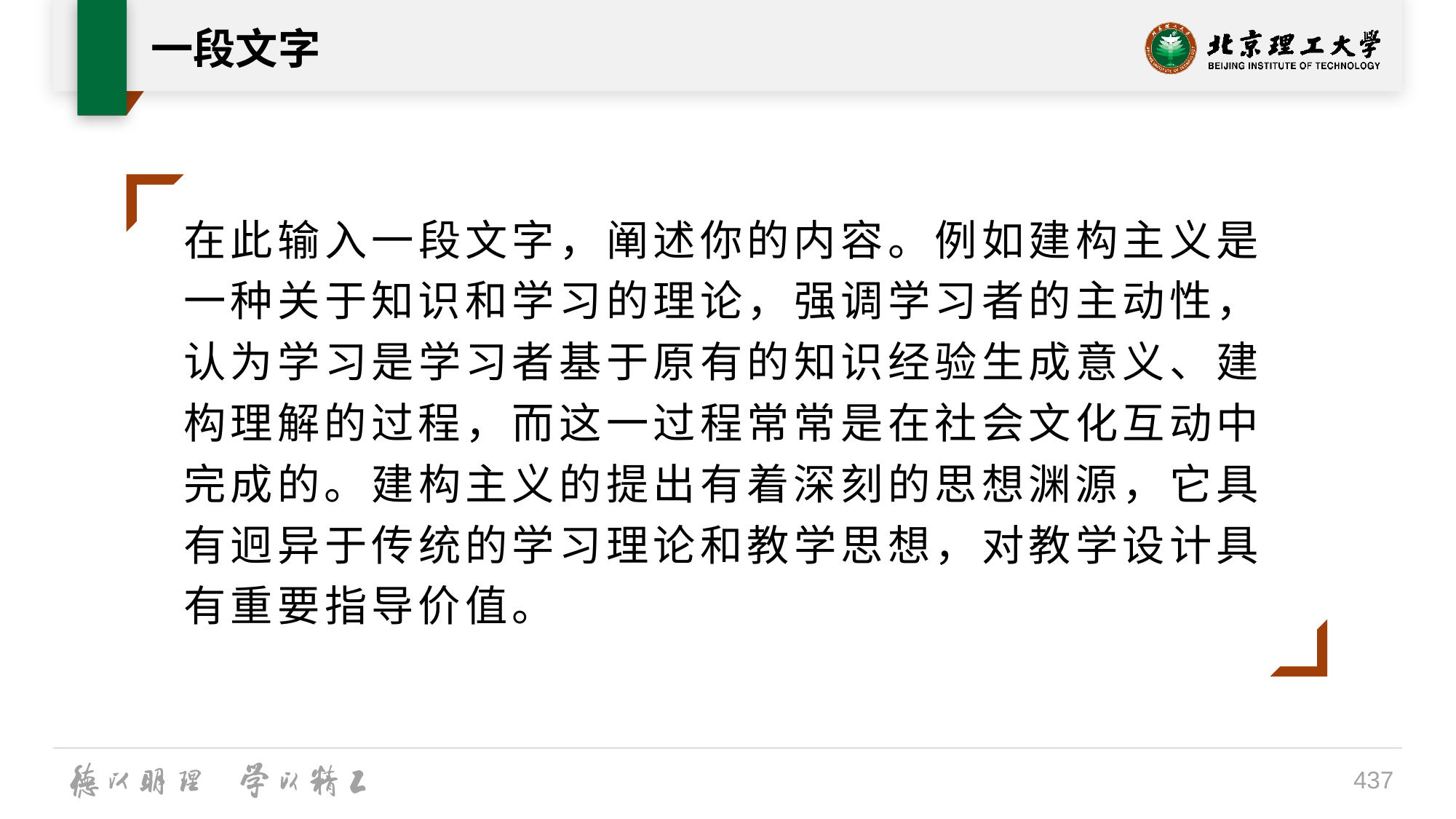

# 一段文字

在此输入一段文字，阐述你的内容。例如建构主义是一种关于知识和学习的理论，强调学习者的主动性，认为学习是学习者基于原有的知识经验生成意义、建构理解的过程，而这一过程常常是在社会文化互动中完成的。建构主义的提出有着深刻的思想渊源，它具有迥异于传统的学习理论和教学思想，对教学设计具有重要指导价值。